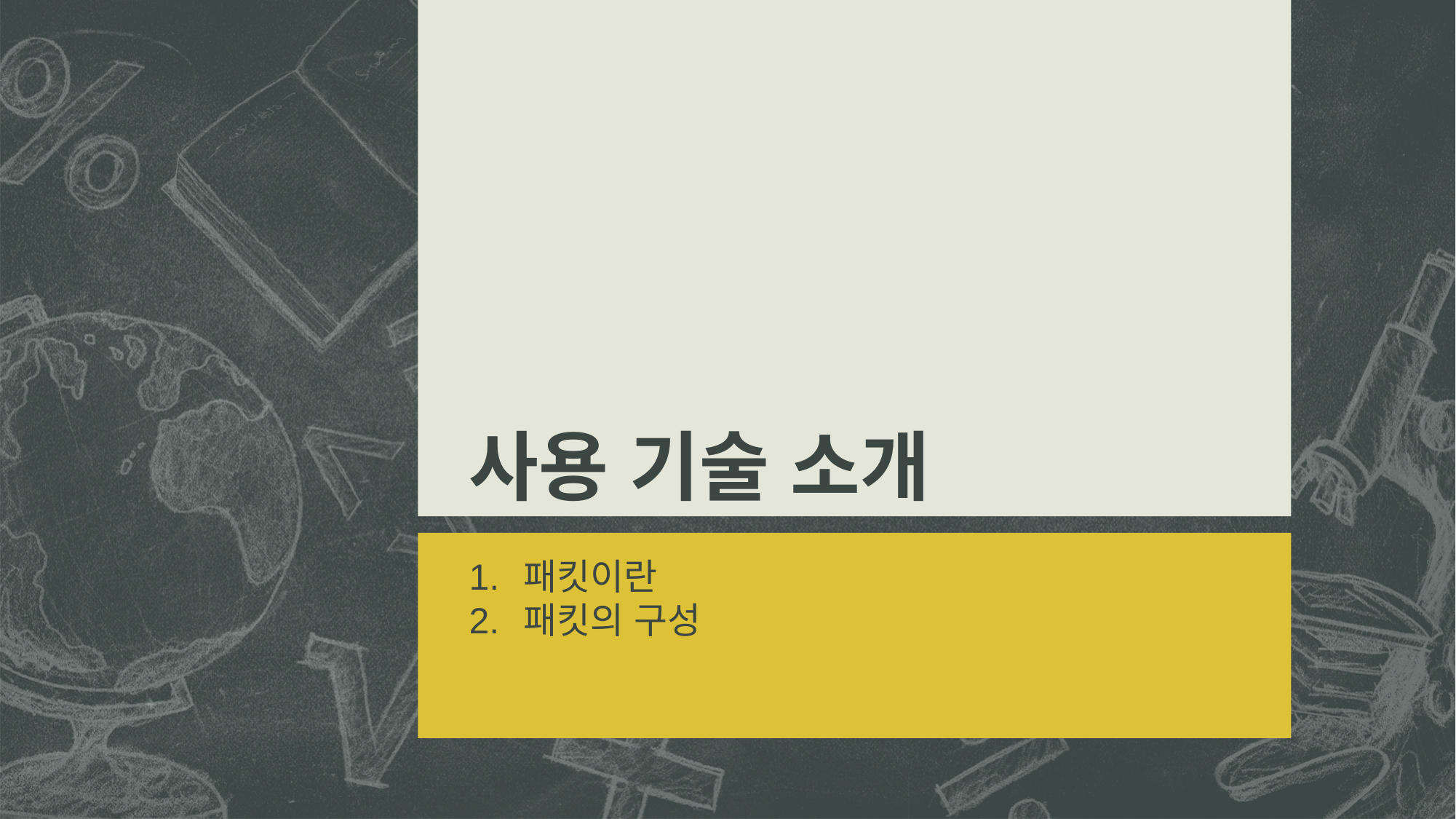

# 사용 기술 소개
패킷이란
패킷의 구성